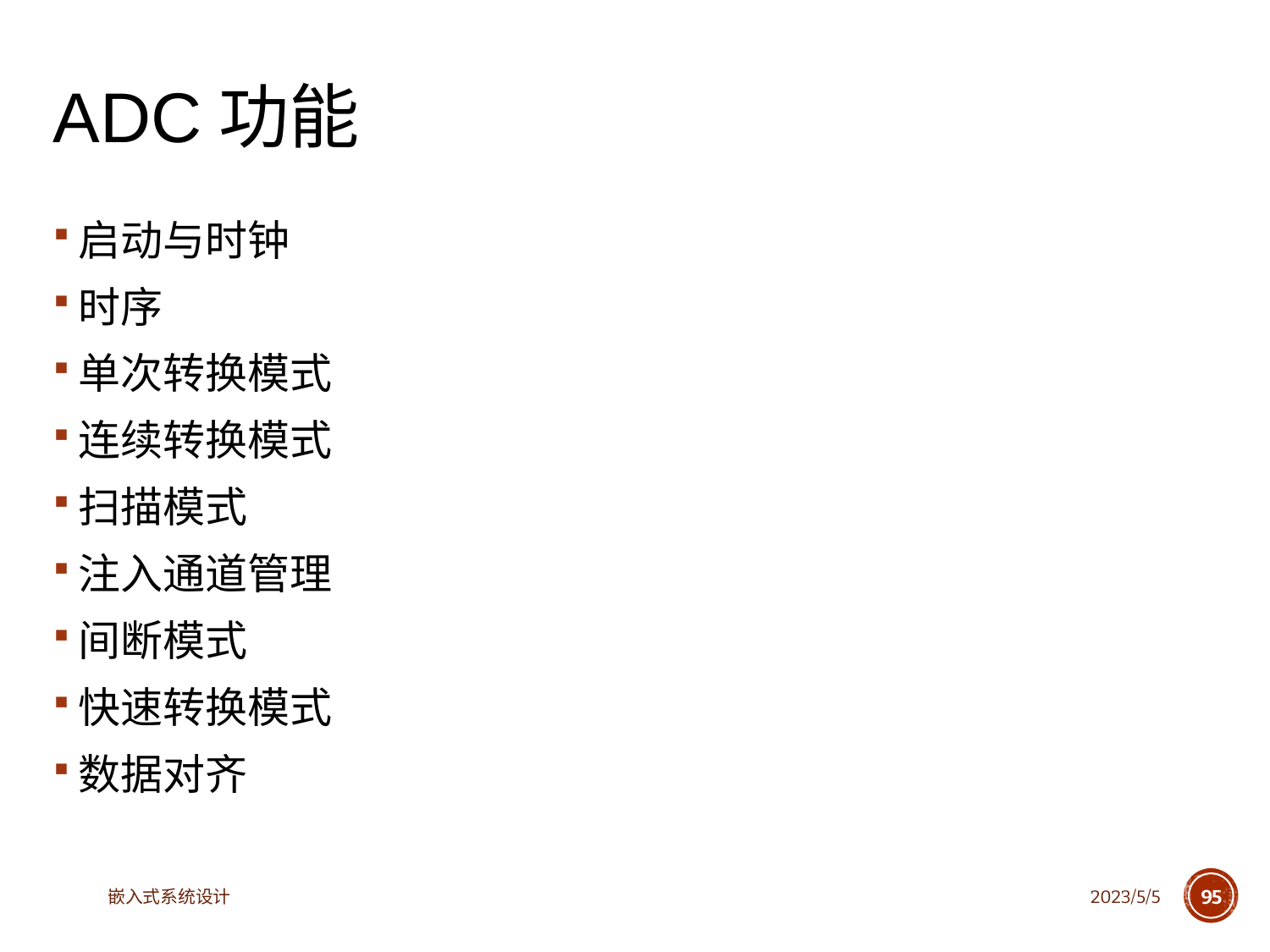

# ADC功能
启动与时钟
时序
单次转换模式
连续转换模式
扫描模式
注入通道管理
间断模式
快速转换模式
数据对齐
嵌入式系统设计
2023/5/5
95